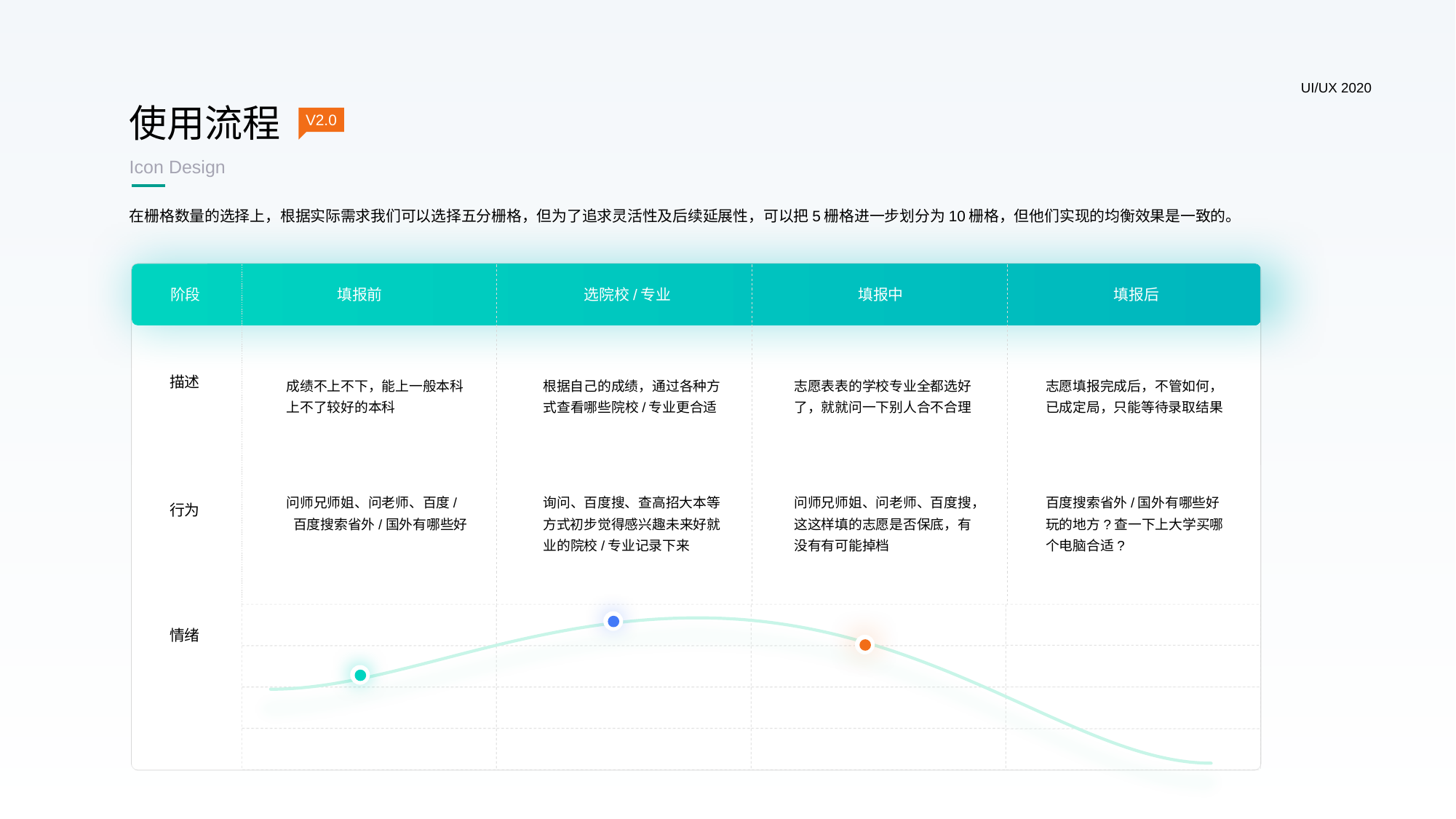

USAGE PROCESS
UI/UX 2020
使用流程
V2.0

Icon Design

在栅格数量的选择上，根据实际需求我们可以选择五分栅格，但为了追求灵活性及后续延展性，可以把5栅格进一步划分为10栅格，但他们实现的均衡效果是一致的。

填报前
选院校/专业
填报中
填报后
阶段

成绩不上不下，能上一般本科上不了较好的本科
根据自己的成绩，通过各种方式查看哪些院校/专业更合适
志愿表表的学校专业全都选好了，就就问一下别人合不合理
志愿填报完成后，不管如何，已成定局，只能等待录取结果
描述

问师兄师姐、问老师、百度/     百度搜索省外/国外有哪些好
询问、百度搜、查高招大本等方式初步觉得感兴趣未来好就 业的院校/专业记录下来
问师兄师姐、问老师、百度搜，这这样填的志愿是否保底，有没有有可能掉档
百度搜索省外/国外有哪些好  玩的地方?查一下上大学买哪个电脑合适?
行为

情绪